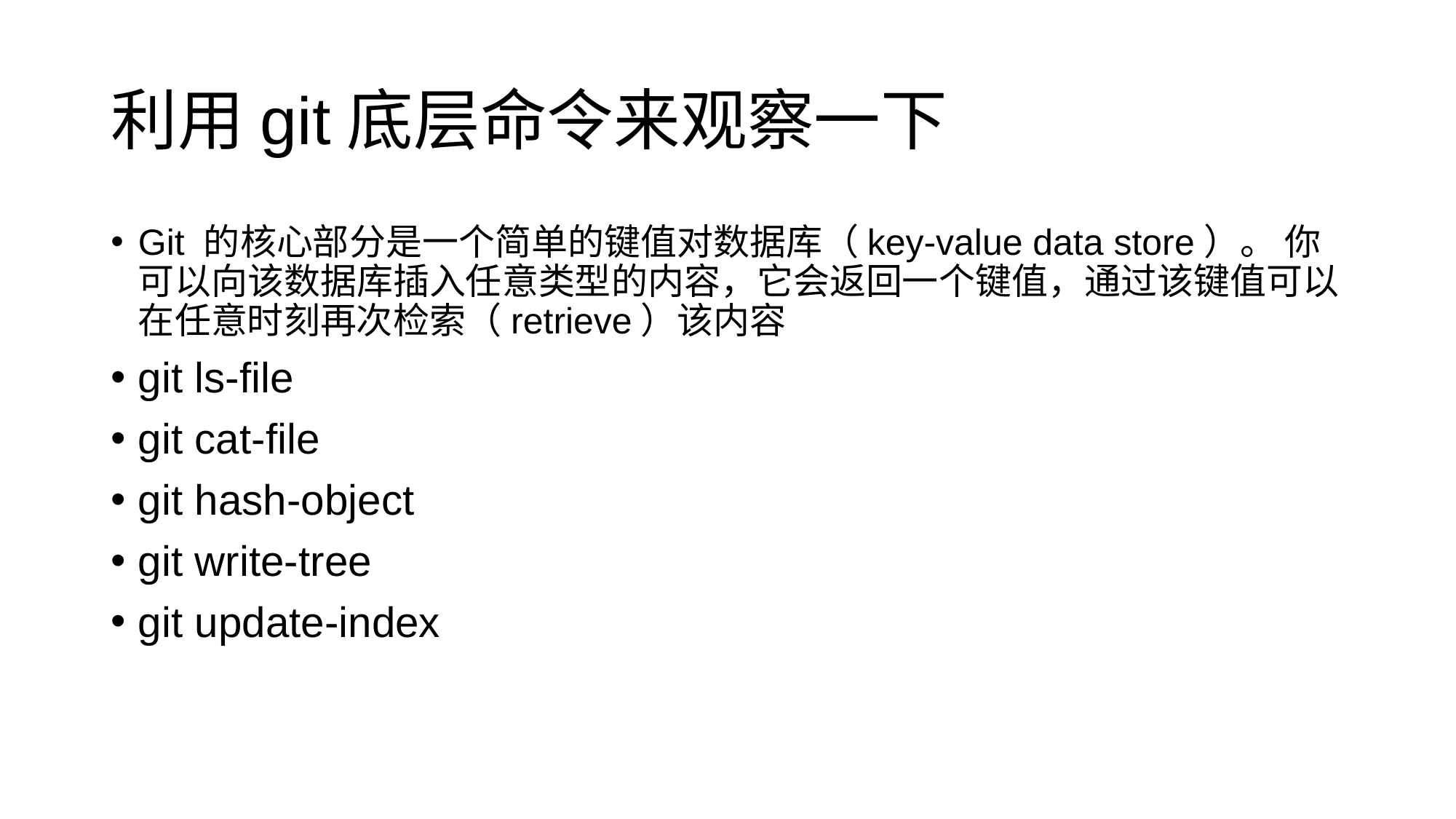

# 利用git底层命令来观察一下
Git 的核心部分是一个简单的键值对数据库（key-value data store）。 你可以向该数据库插入任意类型的内容，它会返回一个键值，通过该键值可以在任意时刻再次检索（retrieve）该内容
git ls-file
git cat-file
git hash-object
git write-tree
git update-index